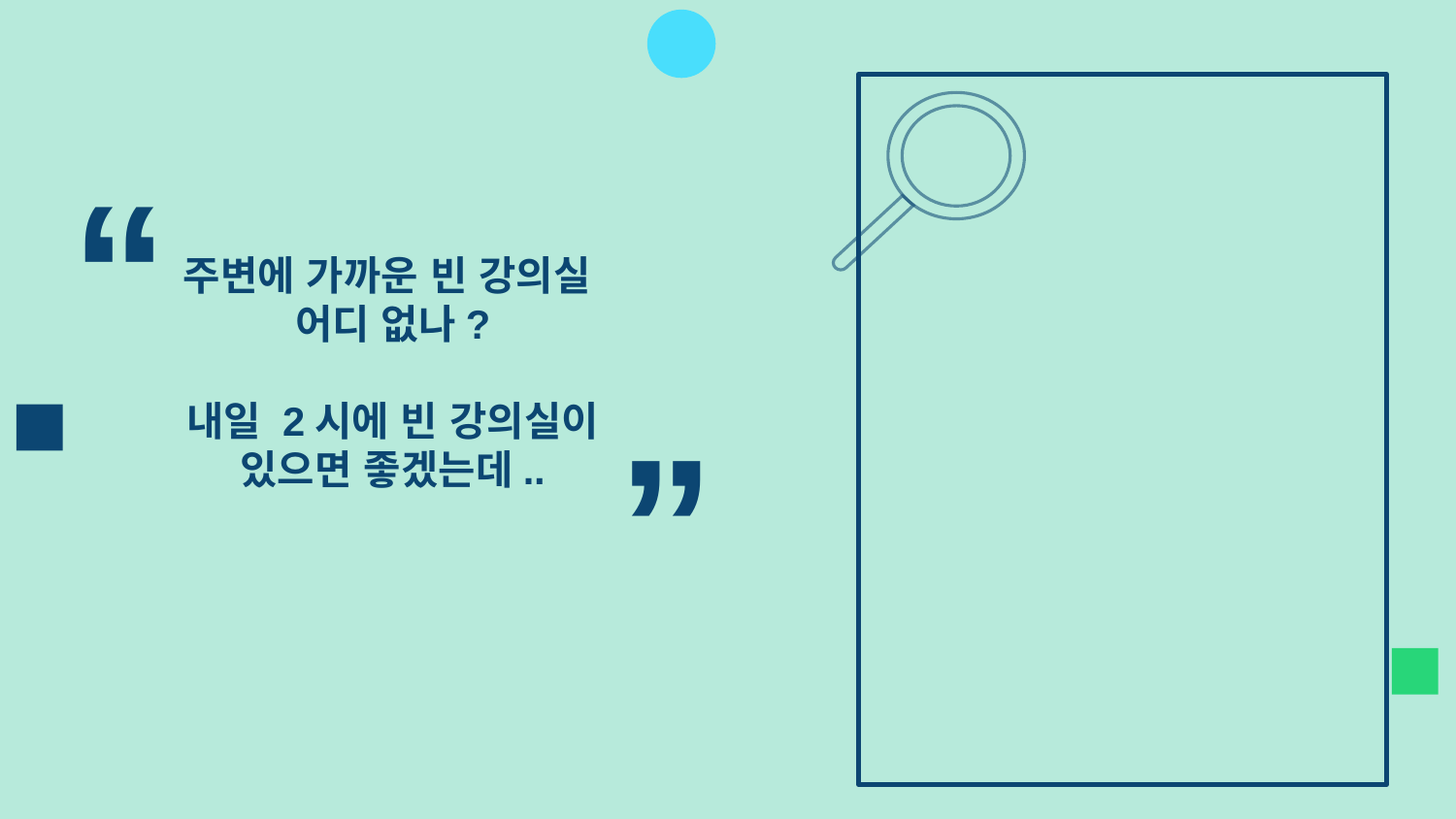

“
주변에 가까운 빈 강의실
어디 없나?

내일 2시에 빈 강의실이 있으면 좋겠는데..

“